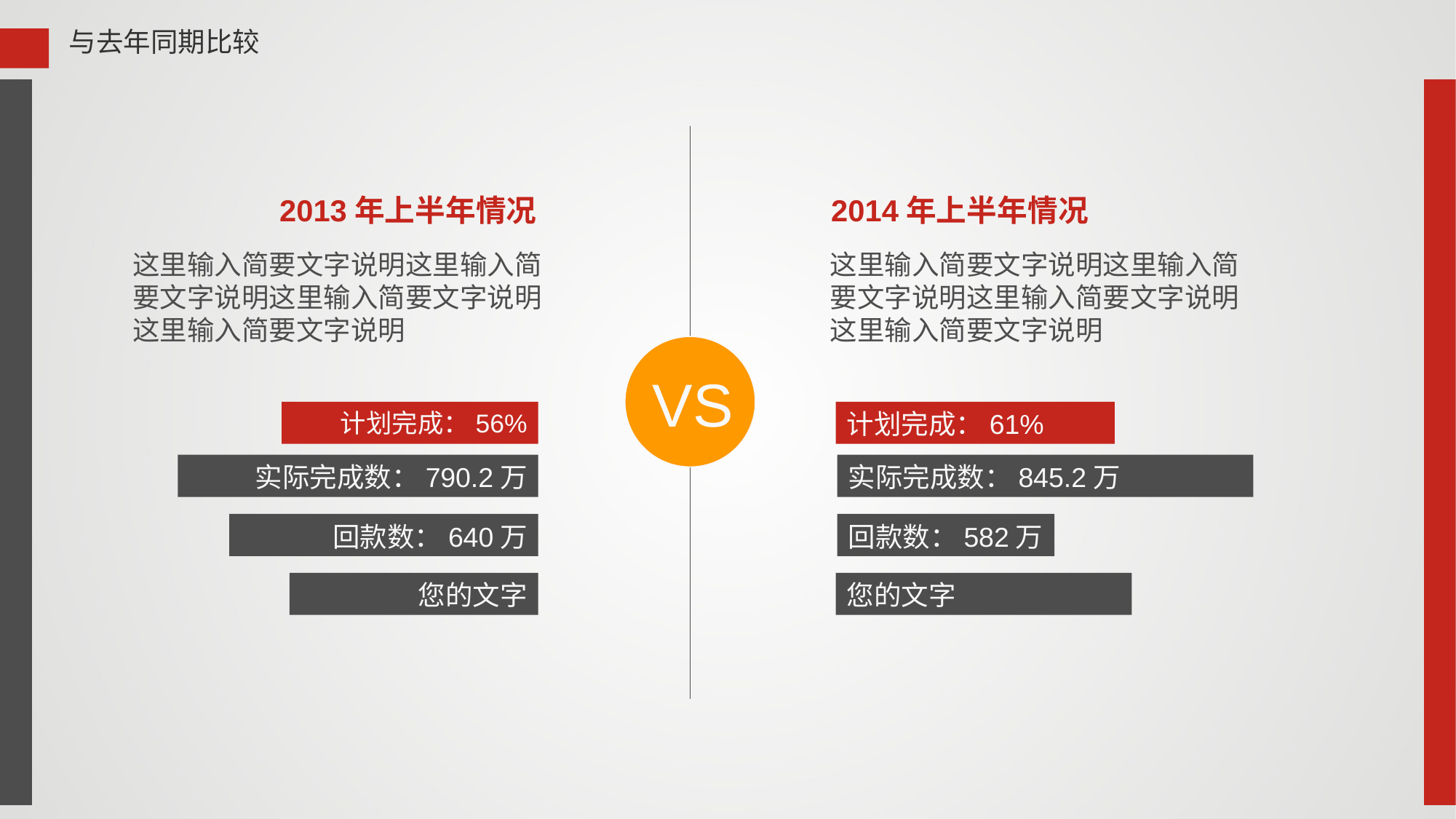

与去年同期比较

2013年上半年情况
2014年上半年情况
这里输入简要文字说明这里输入简要文字说明这里输入简要文字说明
这里输入简要文字说明
这里输入简要文字说明这里输入简要文字说明这里输入简要文字说明
这里输入简要文字说明

VS
计划完成：56%
计划完成：61%

实际完成数：790.2万
实际完成数：845.2万

回款数：640万
回款数：582万

您的文字
您的文字